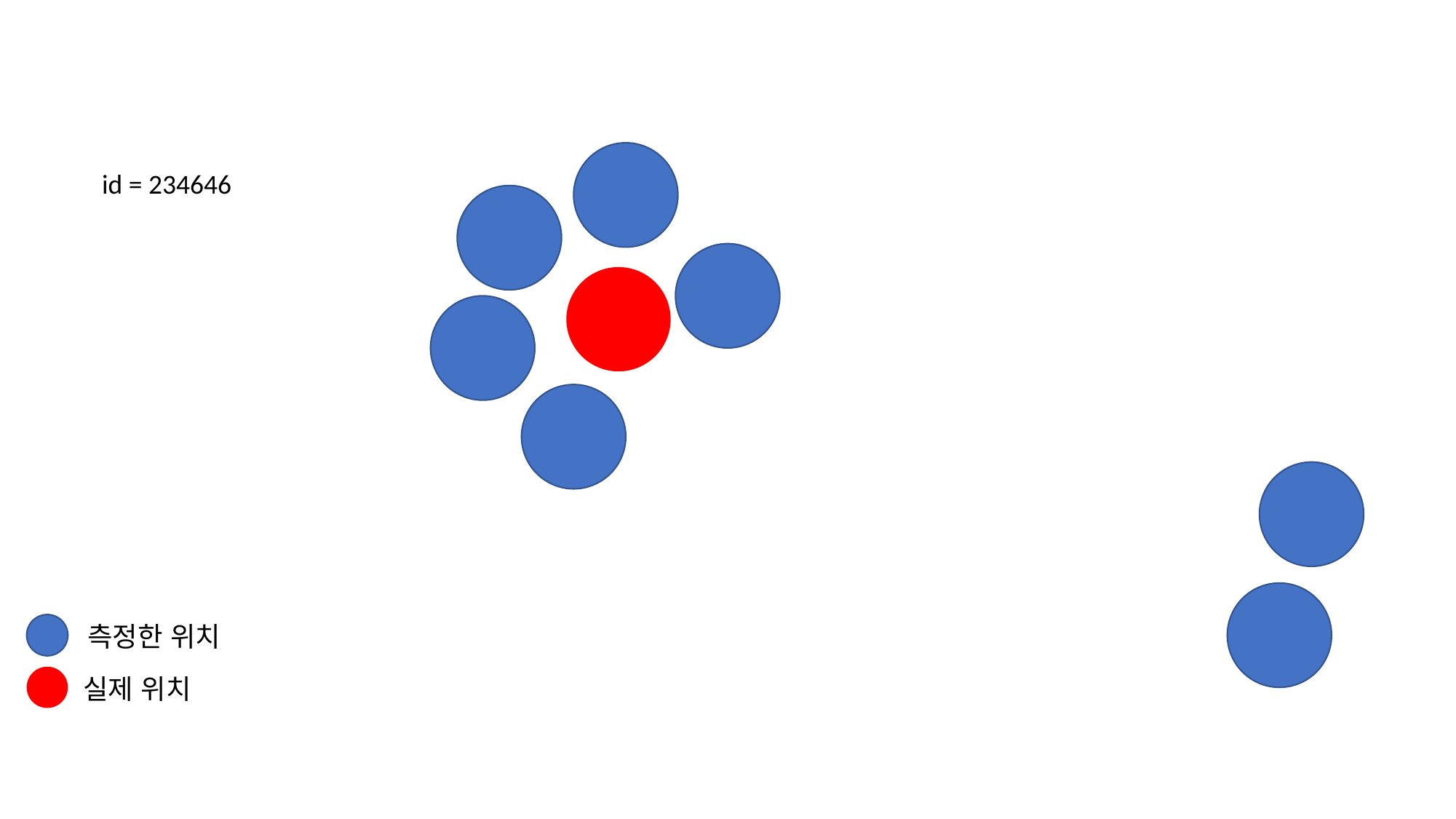

id = 234646

측정한 위치

실제 위치